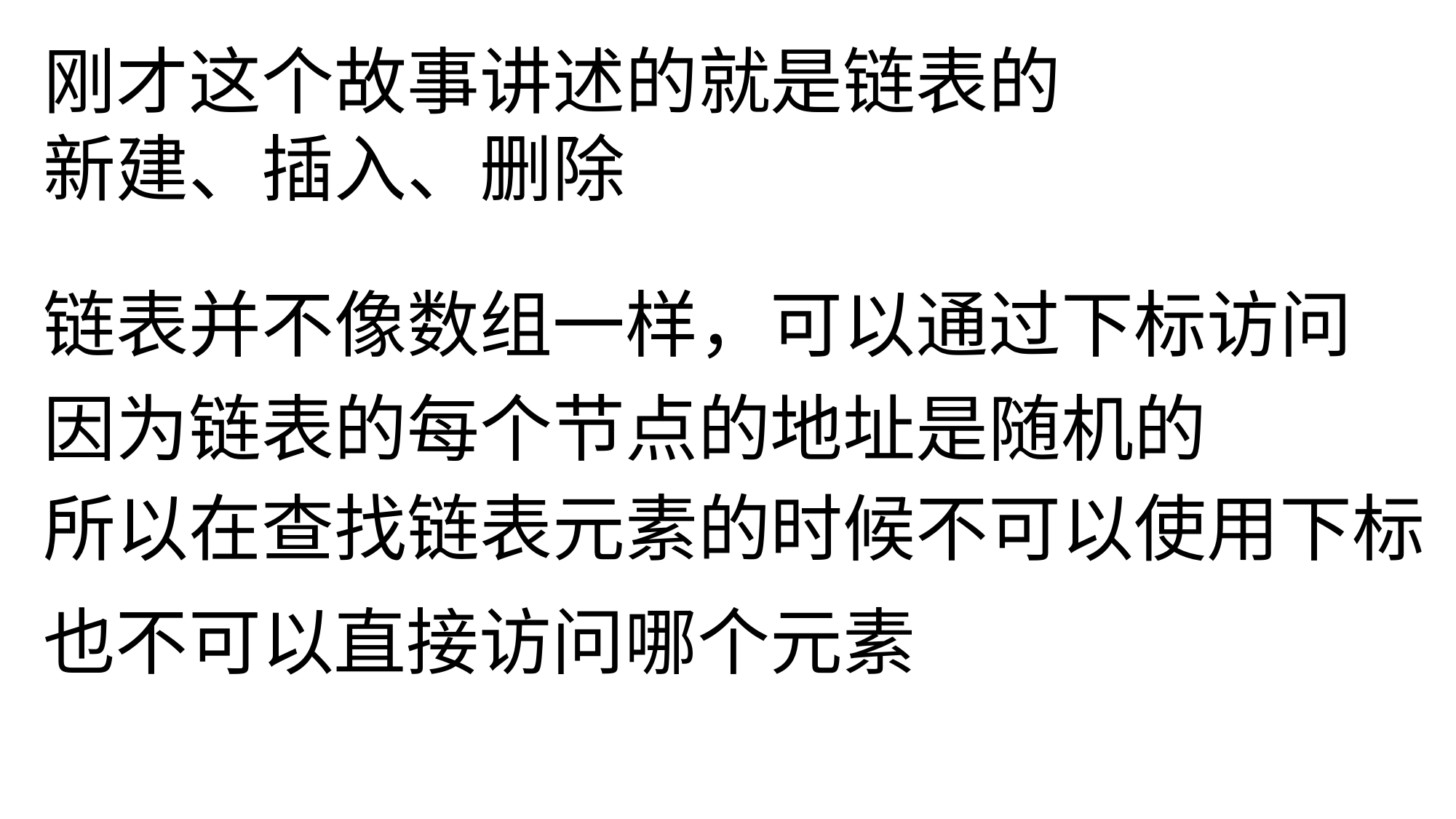

刚才这个故事讲述的就是链表的
新建、插入、删除

链表并不像数组一样，可以通过下标访问
A
E
C
Null
因为链表的每个节点的地址是随机的
所以在查找链表元素的时候不可以使用下标

我要和小A贴贴
也不可以直接访问哪个元素
D
B
C
A